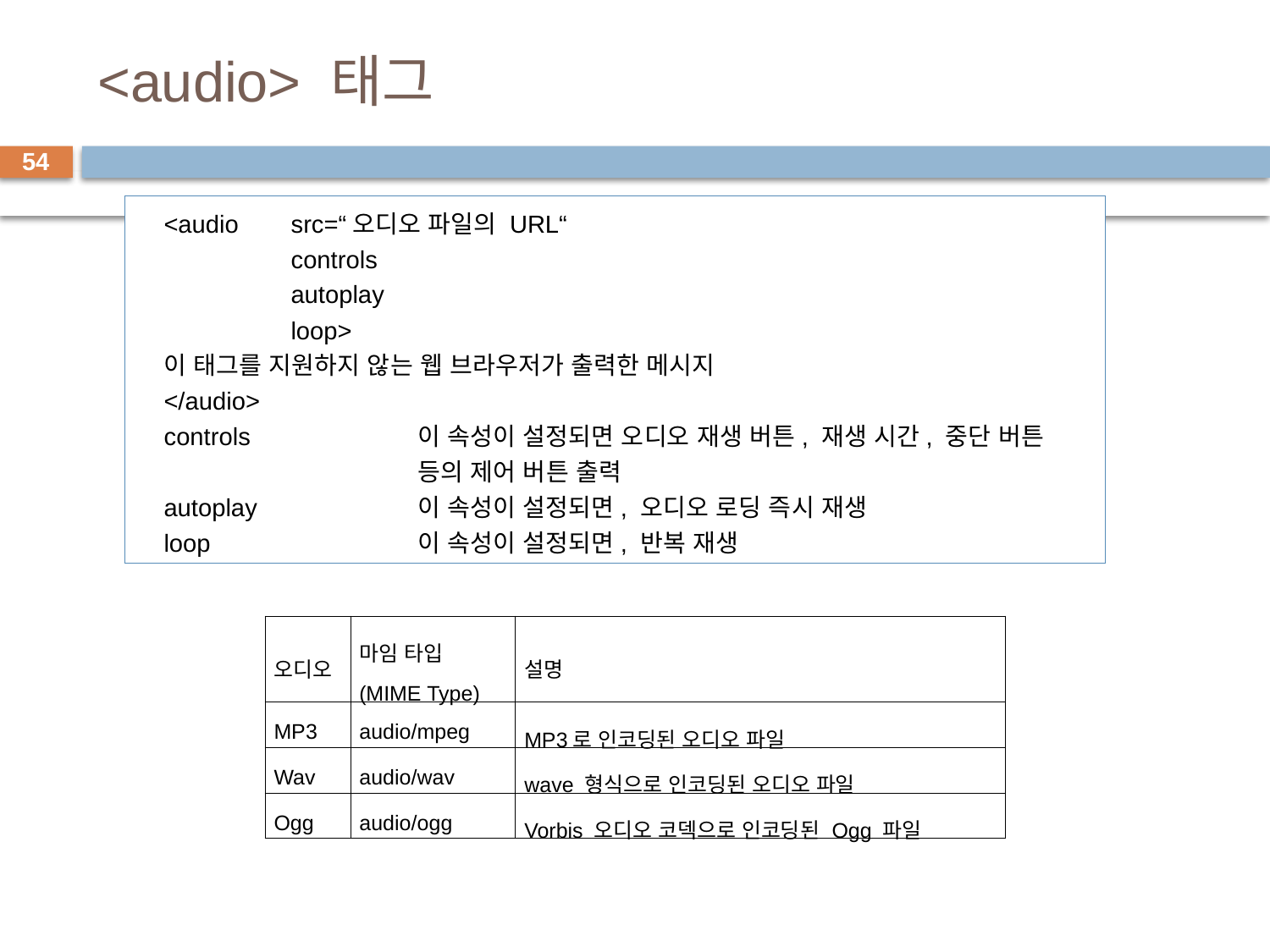

# <audio> 태그
54
<audio	src=“오디오 파일의 URL“
	controls
	autoplay
	loop>
이 태그를 지원하지 않는 웹 브라우저가 출력한 메시지
</audio>
controls		이 속성이 설정되면 오디오 재생 버튼, 재생 시간, 중단 버튼
		등의 제어 버튼 출력
autoplay		이 속성이 설정되면, 오디오 로딩 즉시 재생
loop		이 속성이 설정되면, 반복 재생
| 오디오 | 마임 타입 (MIME Type) | 설명 |
| --- | --- | --- |
| MP3 | audio/mpeg | MP3로 인코딩된 오디오 파일 |
| Wav | audio/wav | wave 형식으로 인코딩된 오디오 파일 |
| Ogg | audio/ogg | Vorbis 오디오 코덱으로 인코딩된 Ogg 파일 |